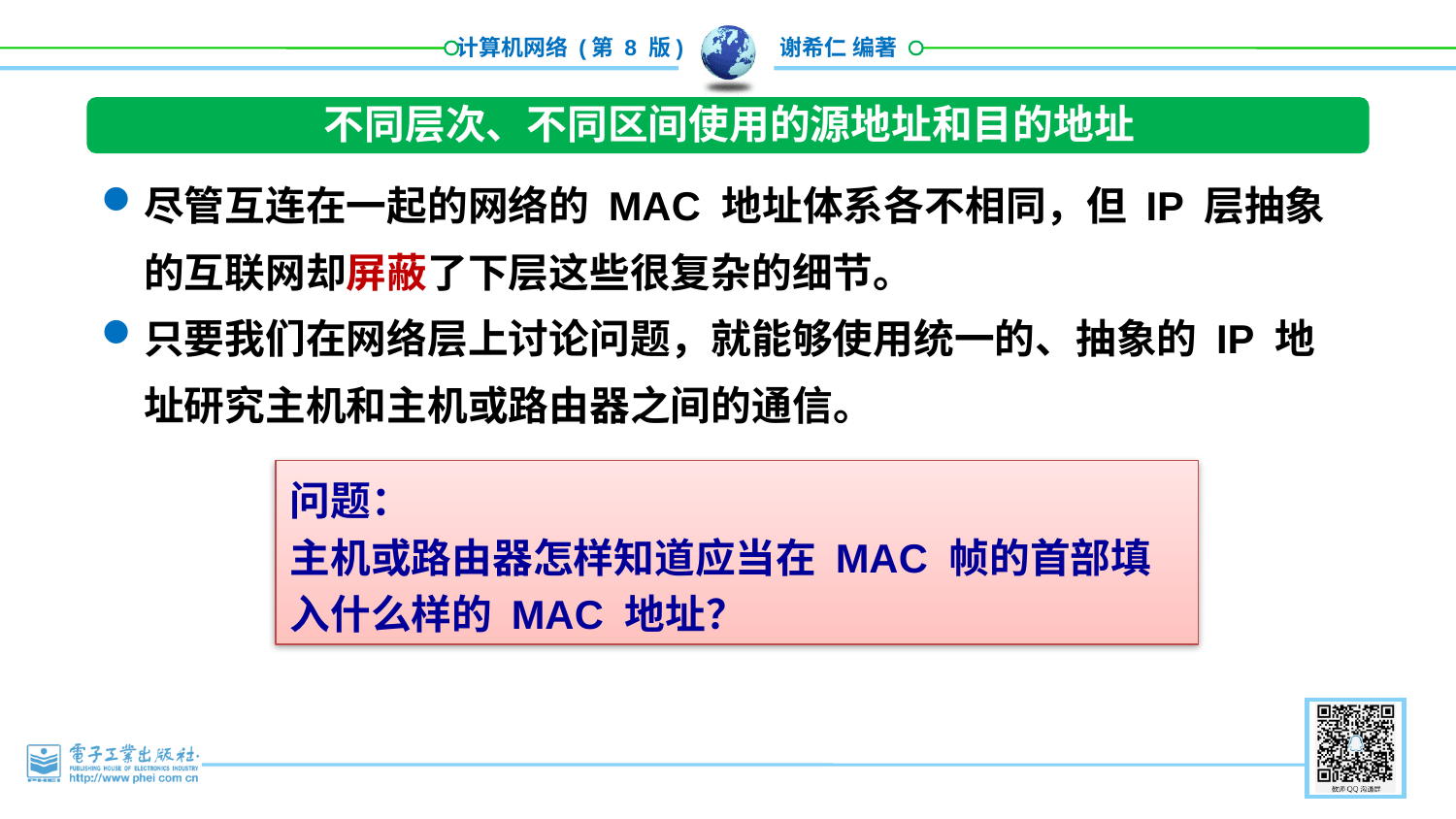

不同层次、不同区间使用的源地址和目的地址

尽管互连在一起的网络的 MAC 地址体系各不相同，但 IP 层抽象的互联网却屏蔽了下层这些很复杂的细节。
只要我们在网络层上讨论问题，就能够使用统一的、抽象的 IP 地址研究主机和主机或路由器之间的通信。
问题：
主机或路由器怎样知道应当在 MAC 帧的首部填入什么样的 MAC 地址？